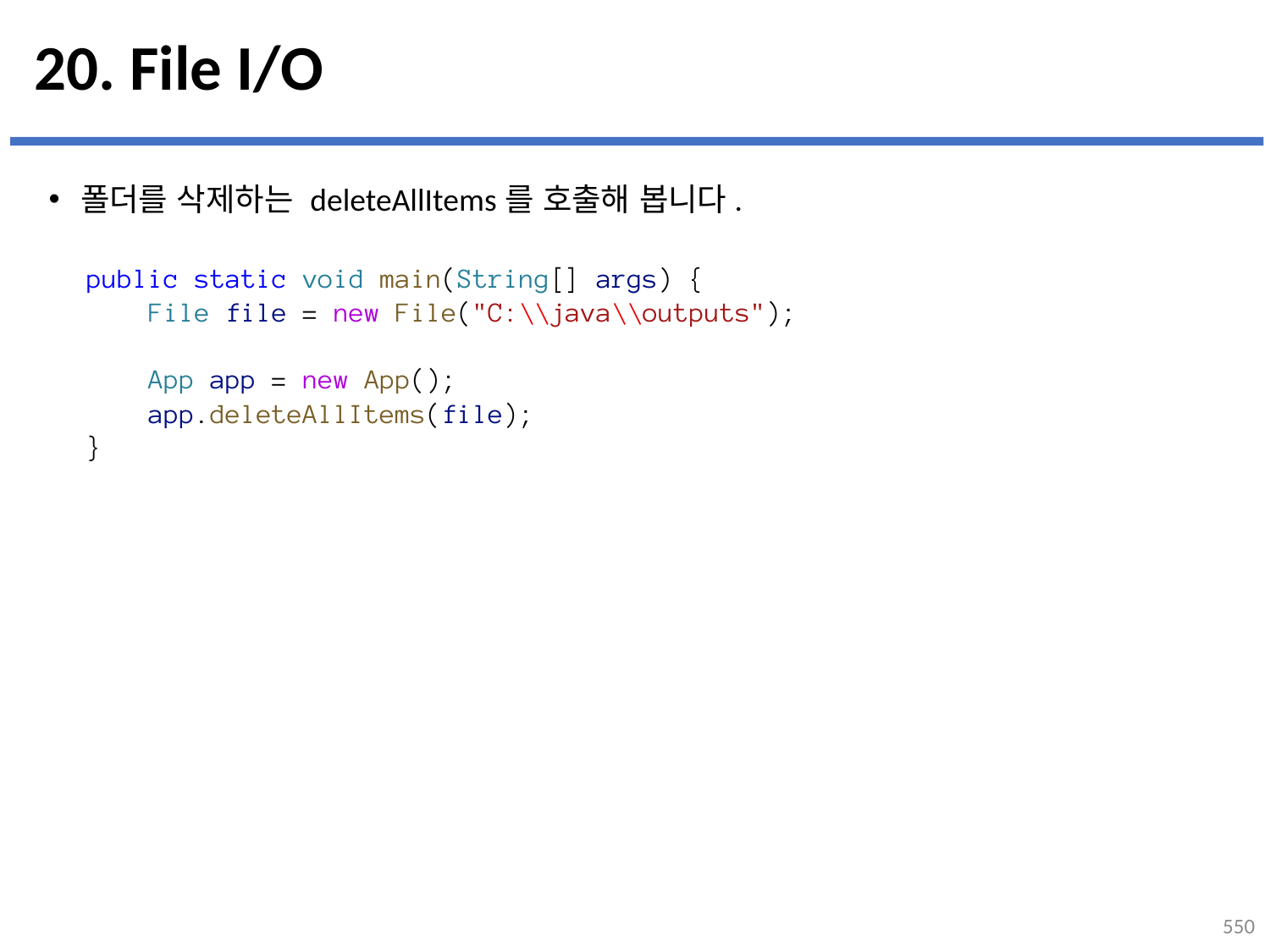

# 20. File I/O
폴더를 삭제하는 deleteAllItems를 호출해 봅니다.
public static void main(String[] args) {
    File file = new File("C:\\java\\outputs");

    App app = new App();
    app.deleteAllItems(file);
}
550